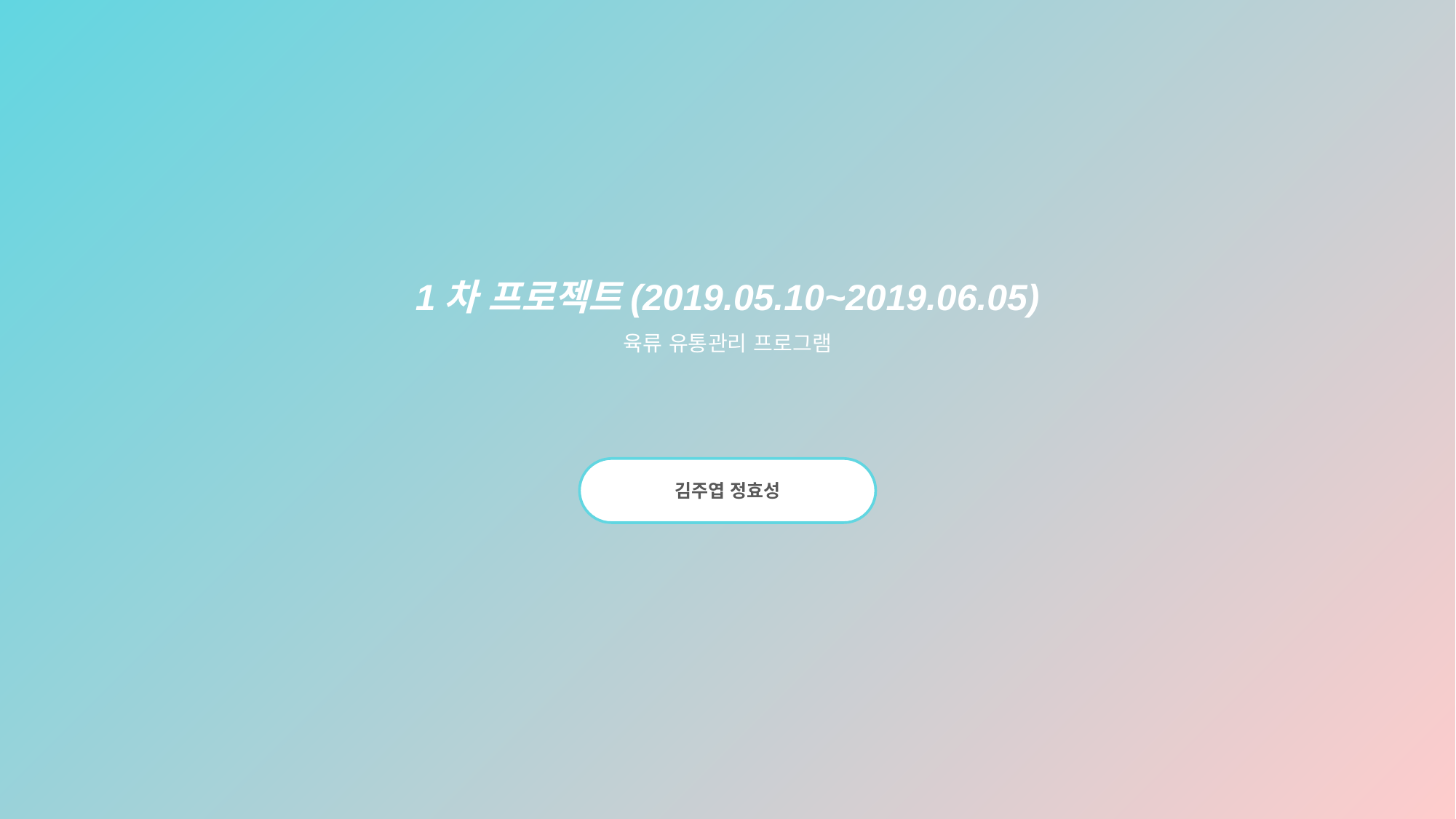

1차 프로젝트(2019.05.10~2019.06.05)
육류 유통관리 프로그램
김주엽 정효성